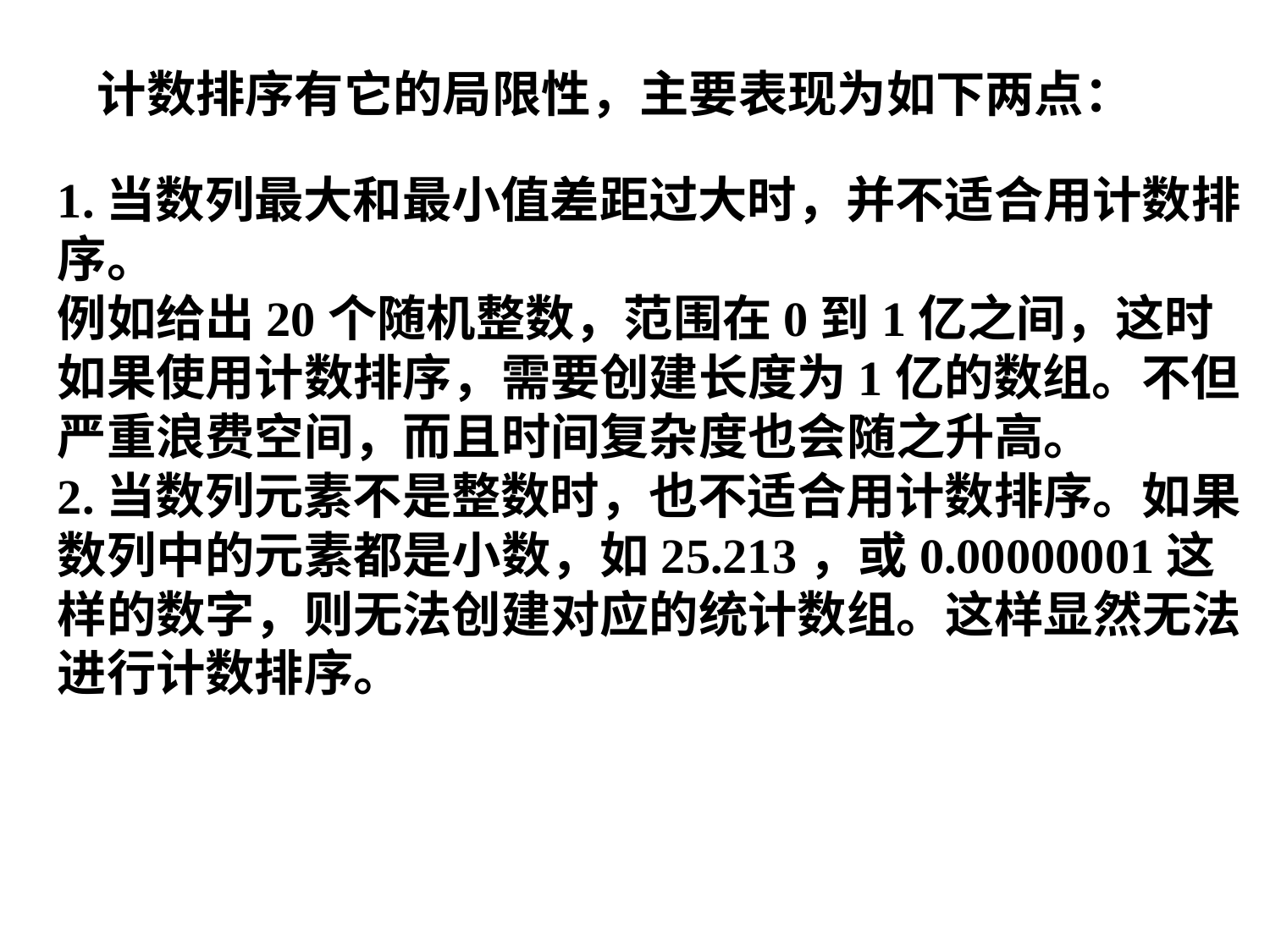

计数排序有它的局限性，主要表现为如下两点：
1.当数列最大和最小值差距过大时，并不适合用计数排序。
例如给出20个随机整数，范围在0到1亿之间，这时如果使用计数排序，需要创建长度为1亿的数组。不但严重浪费空间，而且时间复杂度也会随之升高。
2.当数列元素不是整数时，也不适合用计数排序。如果数列中的元素都是小数，如25.213，或0.00000001这样的数字，则无法创建对应的统计数组。这样显然无法进行计数排序。